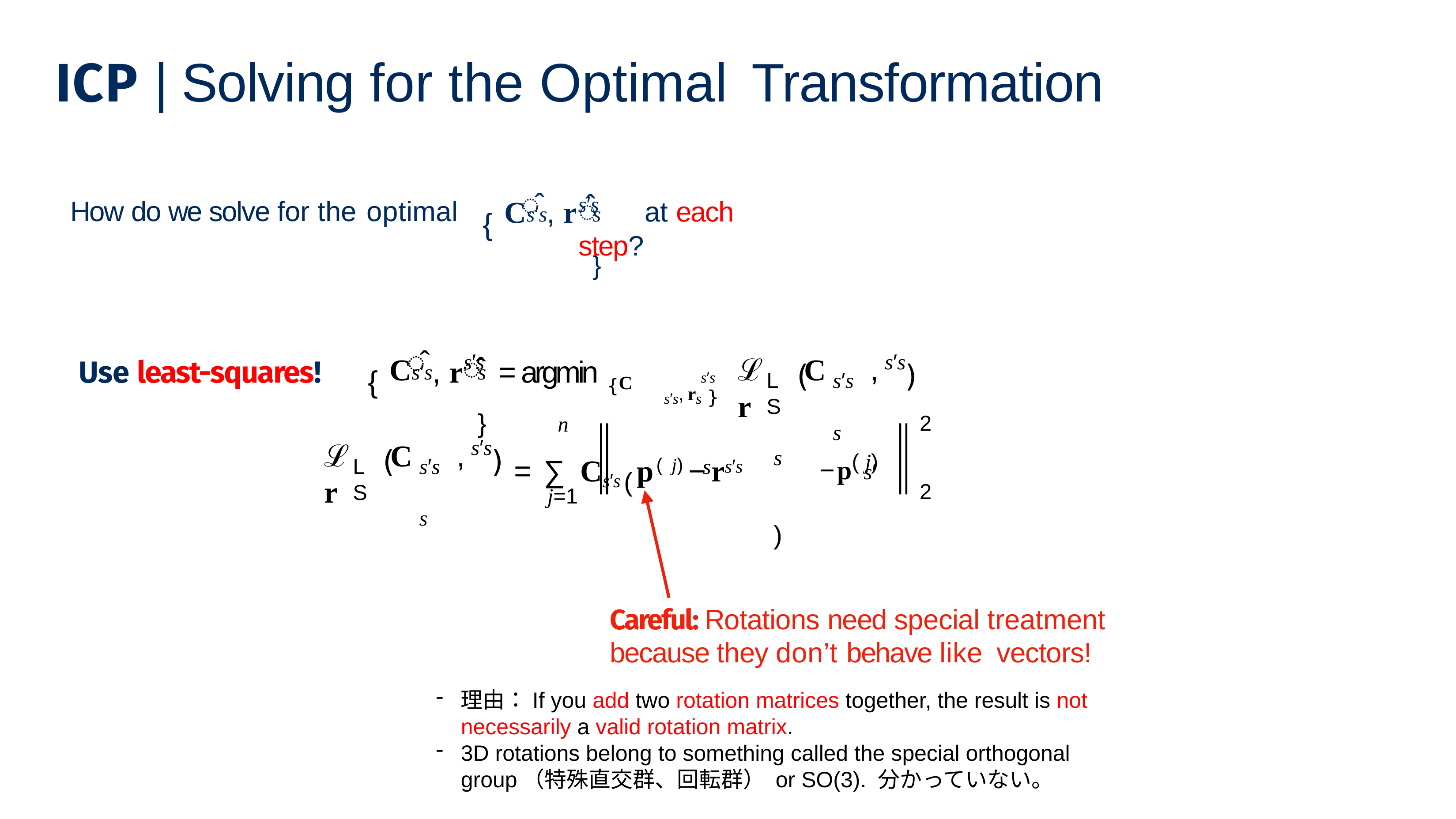

# ICP | Solving for the Optimal Transformation
̂
s′s
̂	at each step?
C
, r
How do we solve for the optimal
s′s	s	}
{
̂
s′s
s′s
̂
C
, r	= argmin {C
ℒ	C	, r
Use least-squares!
(
)
s′s	s	}
{
LS
s′s	s
s′s
s′s, rs }
2
n
− p( j)

s′s
ℒ	C	, r
=	Cs′s (p( j) − rs′s
(
)
s	)
∑
LS
s′s	s
s
s′
2
j=1

Careful: Rotations need special treatment  because they don’t behave like vectors!
理由：If you add two rotation matrices together, the result is not necessarily a valid rotation matrix.
3D rotations belong to something called the special orthogonal group（特殊直交群、回転群） or SO(3). 分かっていない。